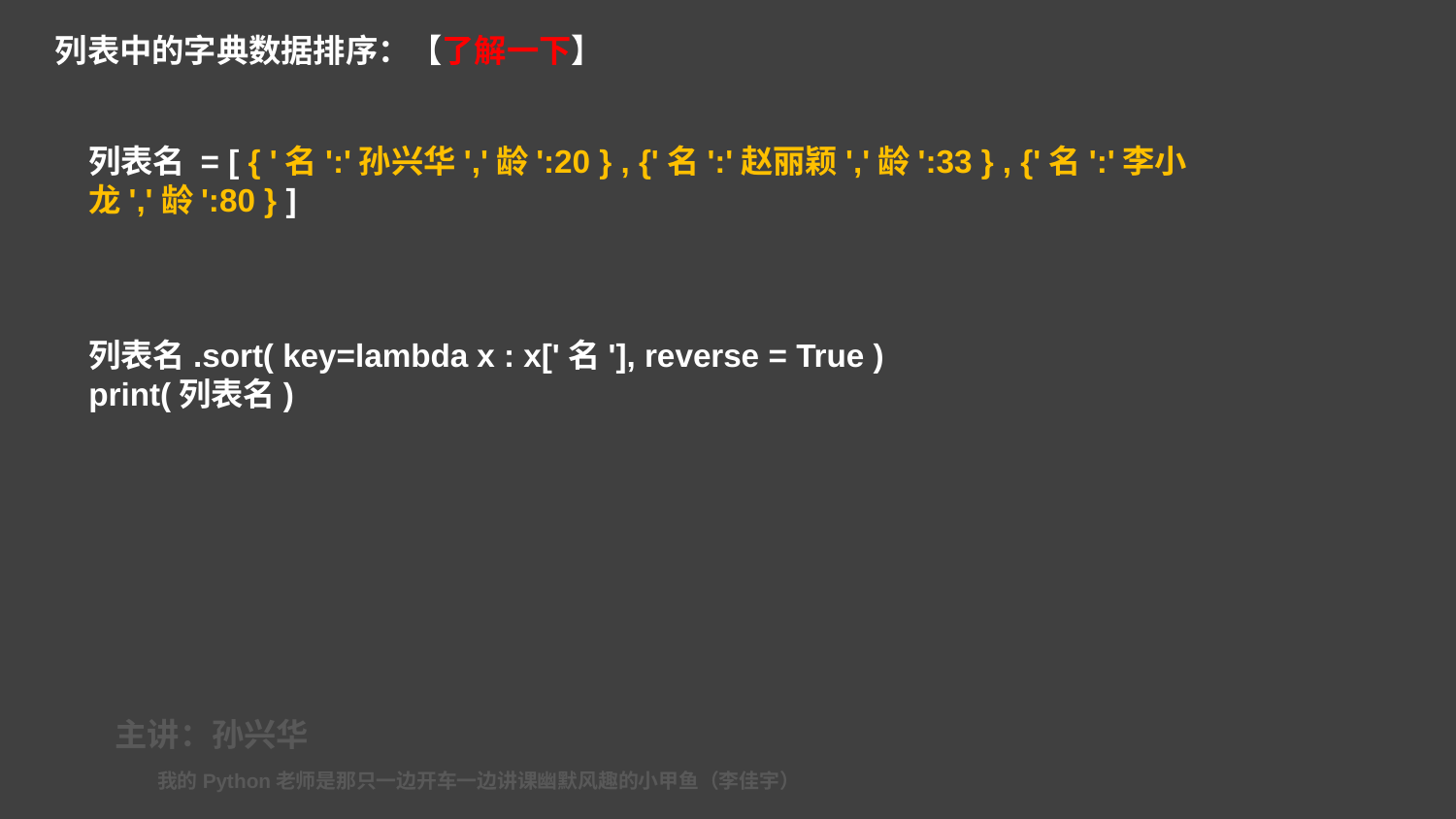

列表中的字典数据排序：【了解一下】
列表名 = [ { '名':'孙兴华','龄':20 } , {'名':'赵丽颖','龄':33 } , {'名':'李小龙','龄':80 } ]

列表名.sort( key=lambda x : x['名'], reverse = True )
print(列表名)